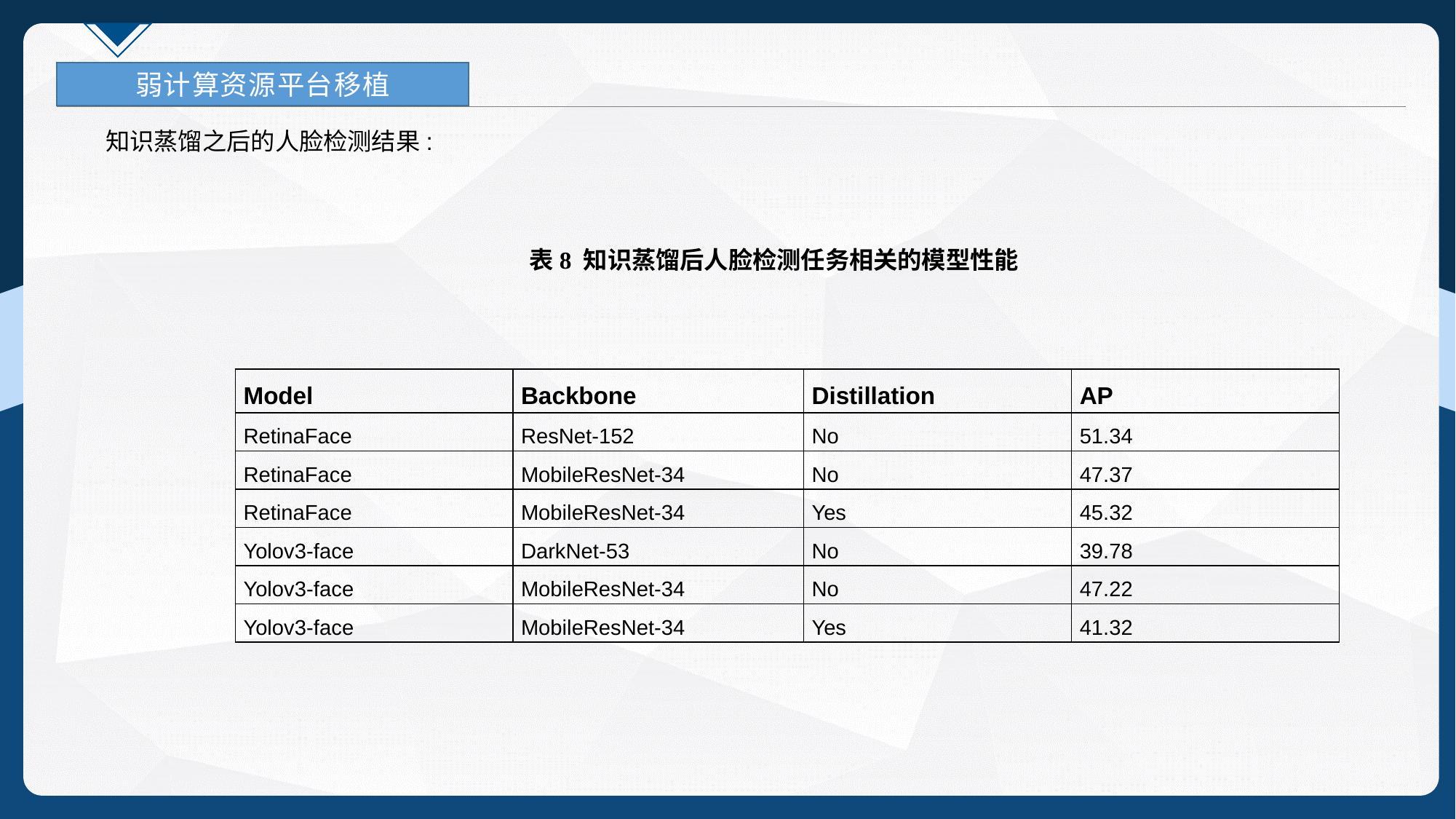

弱计算资源平台移植

      知识蒸馏之后的人脸检测结果:

表8 知识蒸馏后人脸检测任务相关的模型性能

| Model | Backbone | Distillation | AP |
| --- | --- | --- | --- |
| RetinaFace | ResNet-152 | No | 51.34 |
| RetinaFace | MobileResNet-34 | No | 47.37 |
| RetinaFace | MobileResNet-34 | Yes | 45.32 |
| Yolov3-face | DarkNet-53 | No | 39.78 |
| Yolov3-face | MobileResNet-34 | No | 47.22 |
| Yolov3-face | MobileResNet-34 | Yes | 41.32 |
39